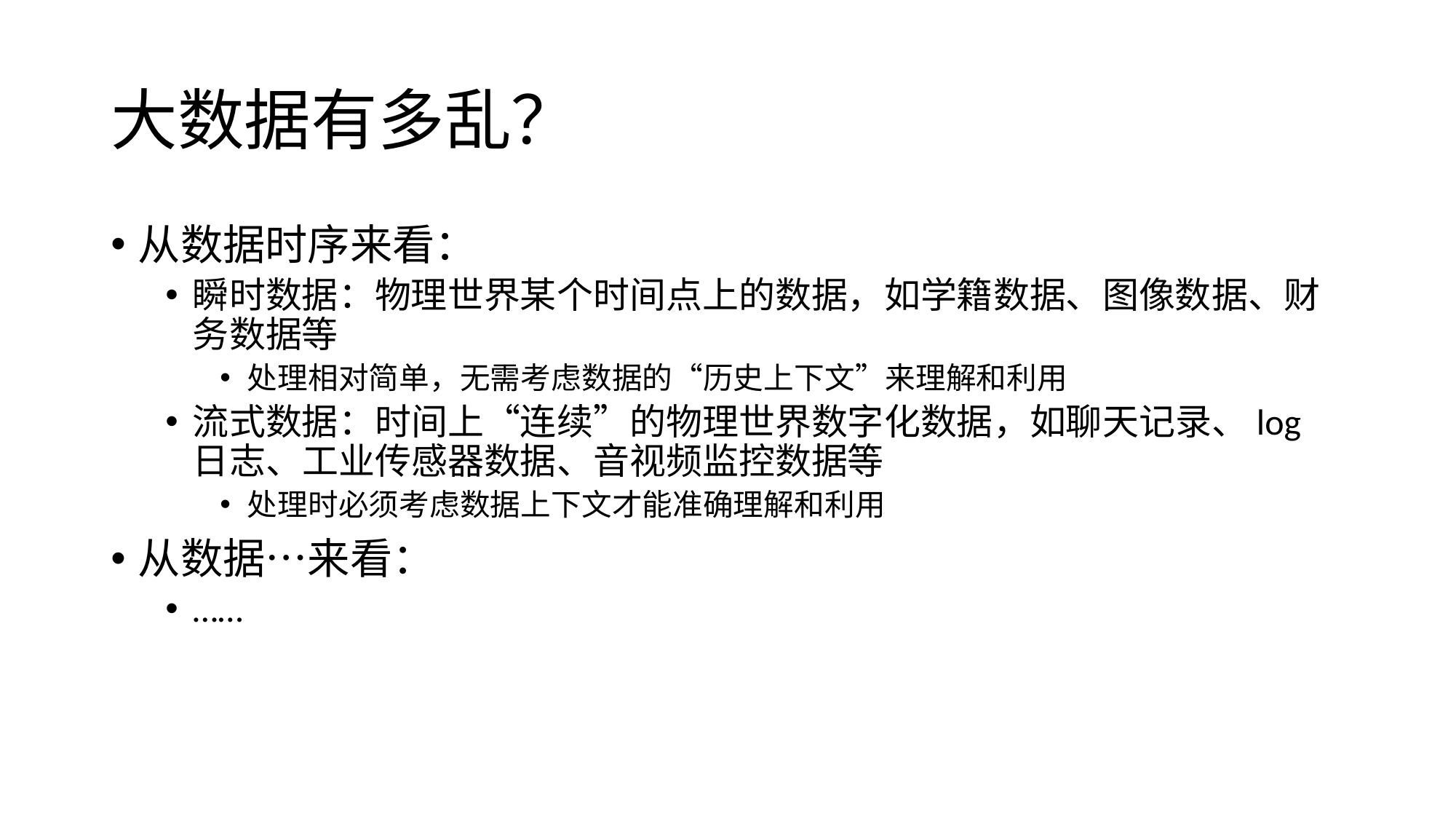

# 大数据有多乱？
从数据时序来看：
瞬时数据：物理世界某个时间点上的数据，如学籍数据、图像数据、财务数据等
处理相对简单，无需考虑数据的“历史上下文”来理解和利用
流式数据：时间上“连续”的物理世界数字化数据，如聊天记录、log日志、工业传感器数据、音视频监控数据等
处理时必须考虑数据上下文才能准确理解和利用
从数据…来看：
……